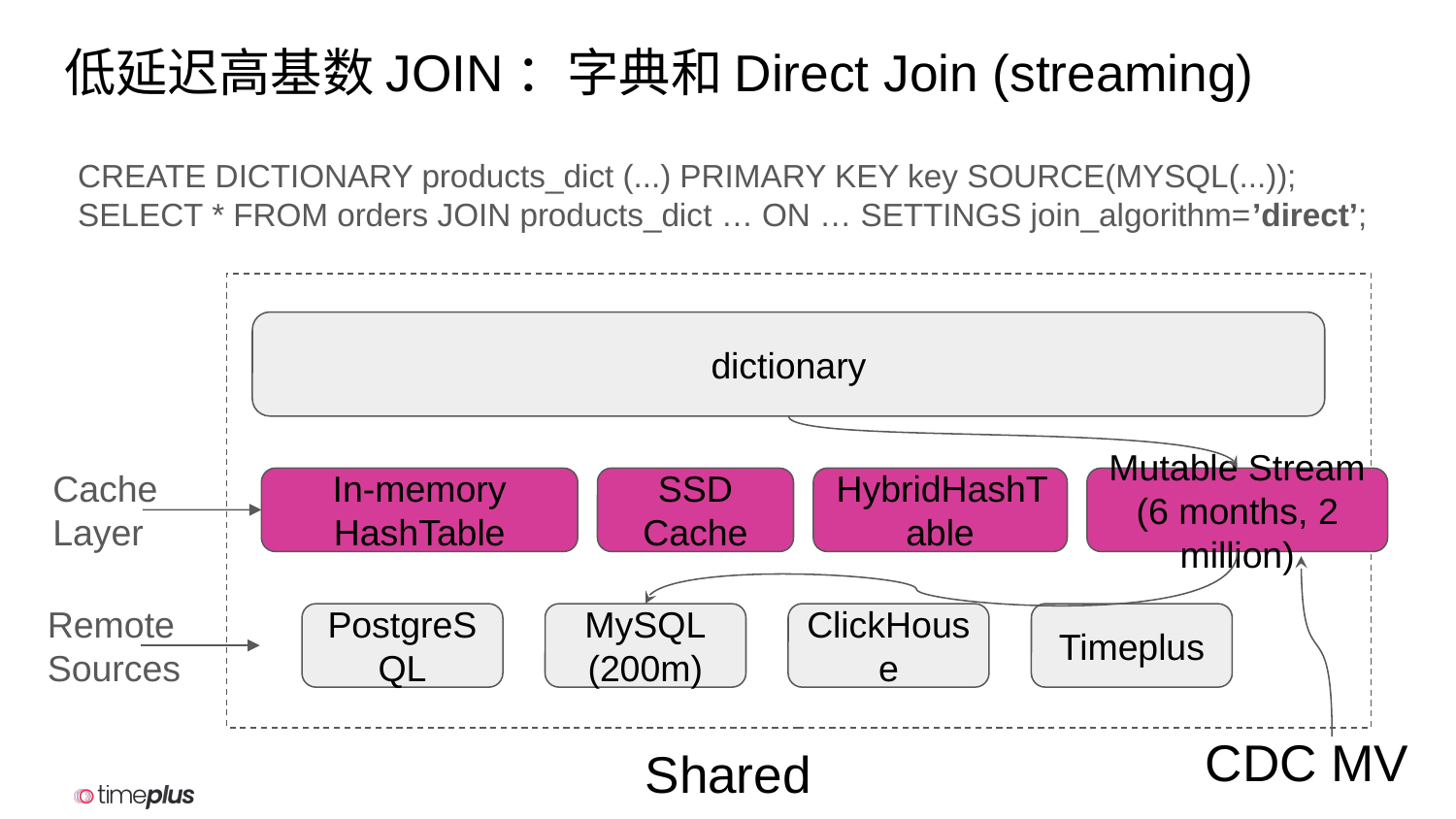

# 低延迟高基数JOIN：字典和Direct Join (streaming)
CREATE DICTIONARY products_dict (...) PRIMARY KEY key SOURCE(MYSQL(...));
SELECT * FROM orders JOIN products_dict … ON … SETTINGS join_algorithm=’direct’;

dictionary
Cache Layer
In-memory HashTable
SSD Cache
HybridHashTable
Mutable Stream
(6 months, 2 million)
Remote
Sources
PostgreSQL
MySQL
(200m)
ClickHouse
Timeplus
CDC MV
Shared